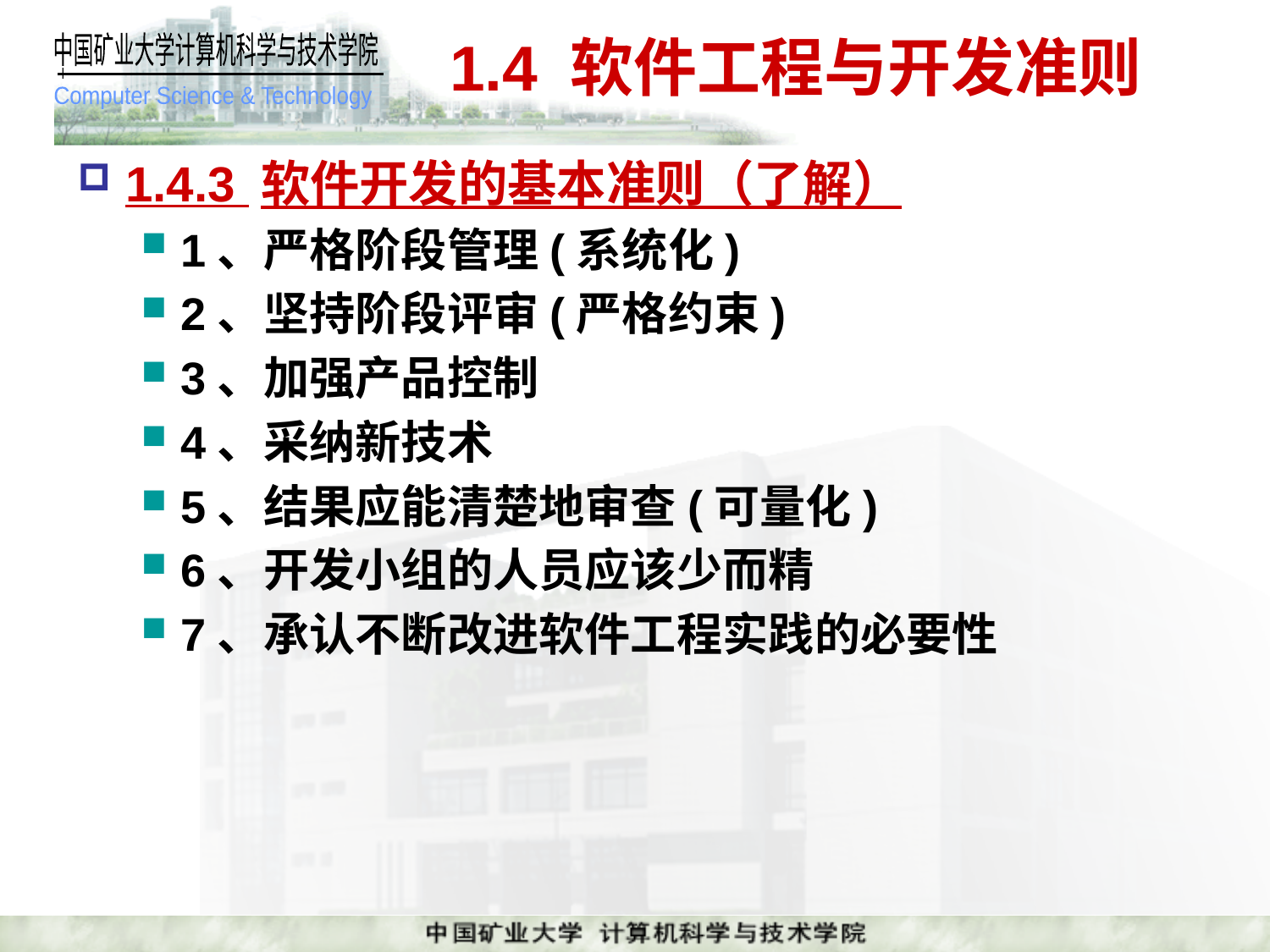

# 1.4 软件工程与开发准则
1.4.3 软件开发的基本准则（了解）
1、严格阶段管理(系统化)
2、坚持阶段评审(严格约束)
3、加强产品控制
4、采纳新技术
5、结果应能清楚地审查(可量化)
6、开发小组的人员应该少而精
7、承认不断改进软件工程实践的必要性
66